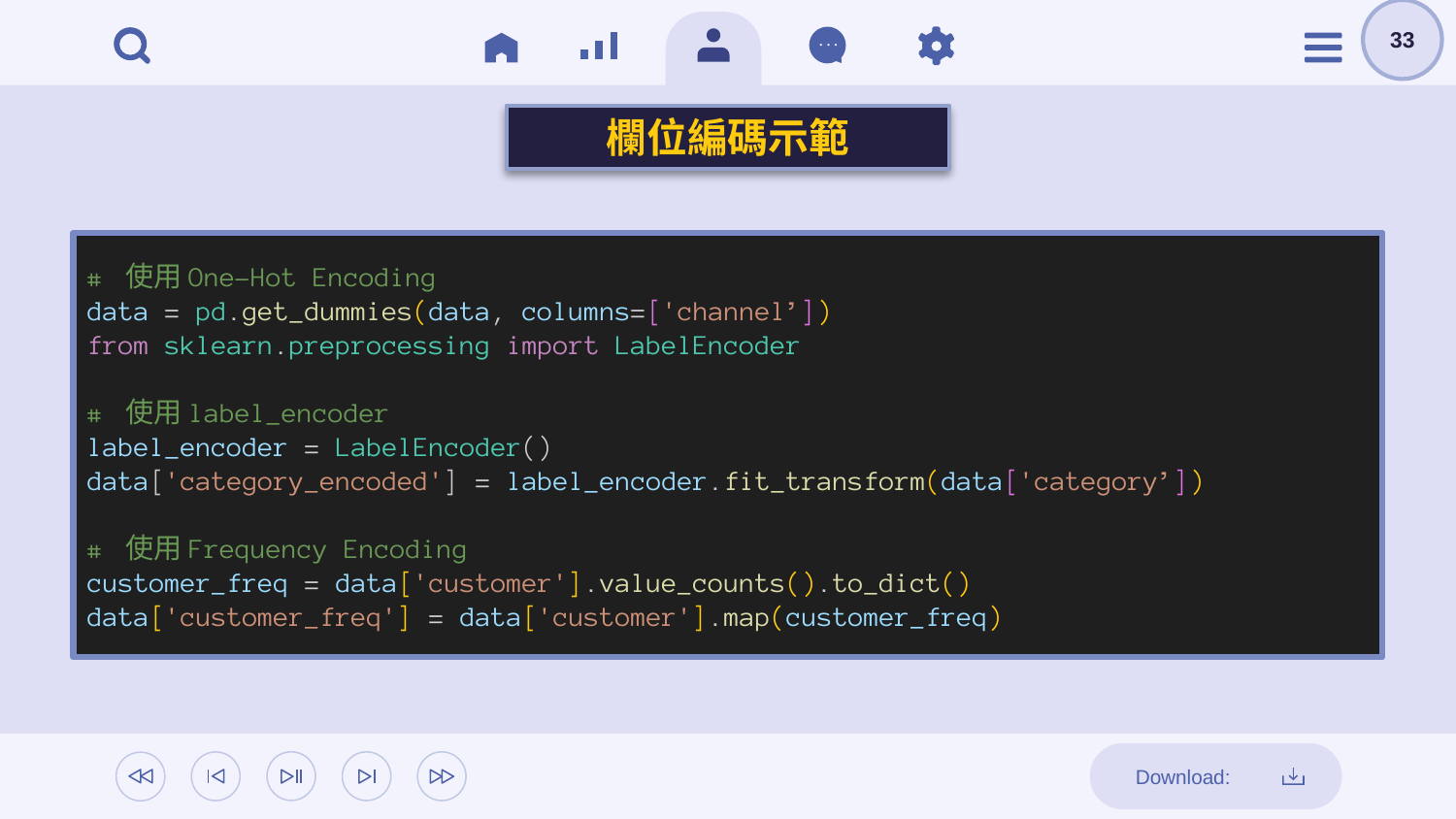

33
欄位編碼示範
# 使用One-Hot Encoding
data = pd.get_dummies(data, columns=['channel’])
from sklearn.preprocessing import LabelEncoder
# 使用label_encoder
label_encoder = LabelEncoder()
data['category_encoded'] = label_encoder.fit_transform(data['category’])

# 使用Frequency Encoding
customer_freq = data['customer'].value_counts().to_dict()
data['customer_freq'] = data['customer'].map(customer_freq)